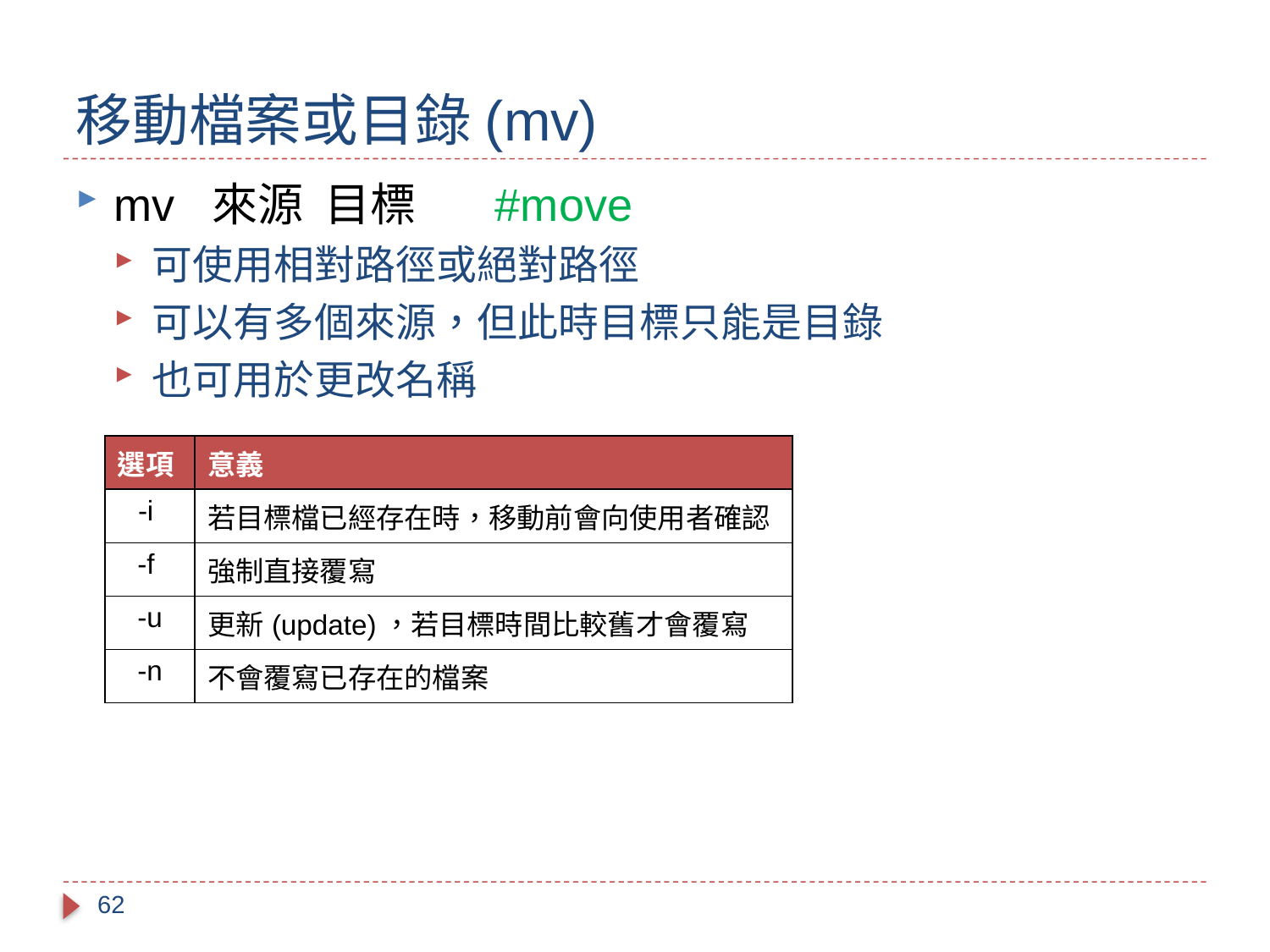

# 移動檔案或目錄(mv)
mv  來源  目標  	#move
可使用相對路徑或絕對路徑
可以有多個來源，但此時目標只能是目錄
也可用於更改名稱
| 選項 | 意義 |
| --- | --- |
| -i | 若目標檔已經存在時，移動前會向使用者確認 |
| -f | 強制直接覆寫 |
| -u | 更新(update)，若目標時間比較舊才會覆寫 |
| -n | 不會覆寫已存在的檔案 |
62